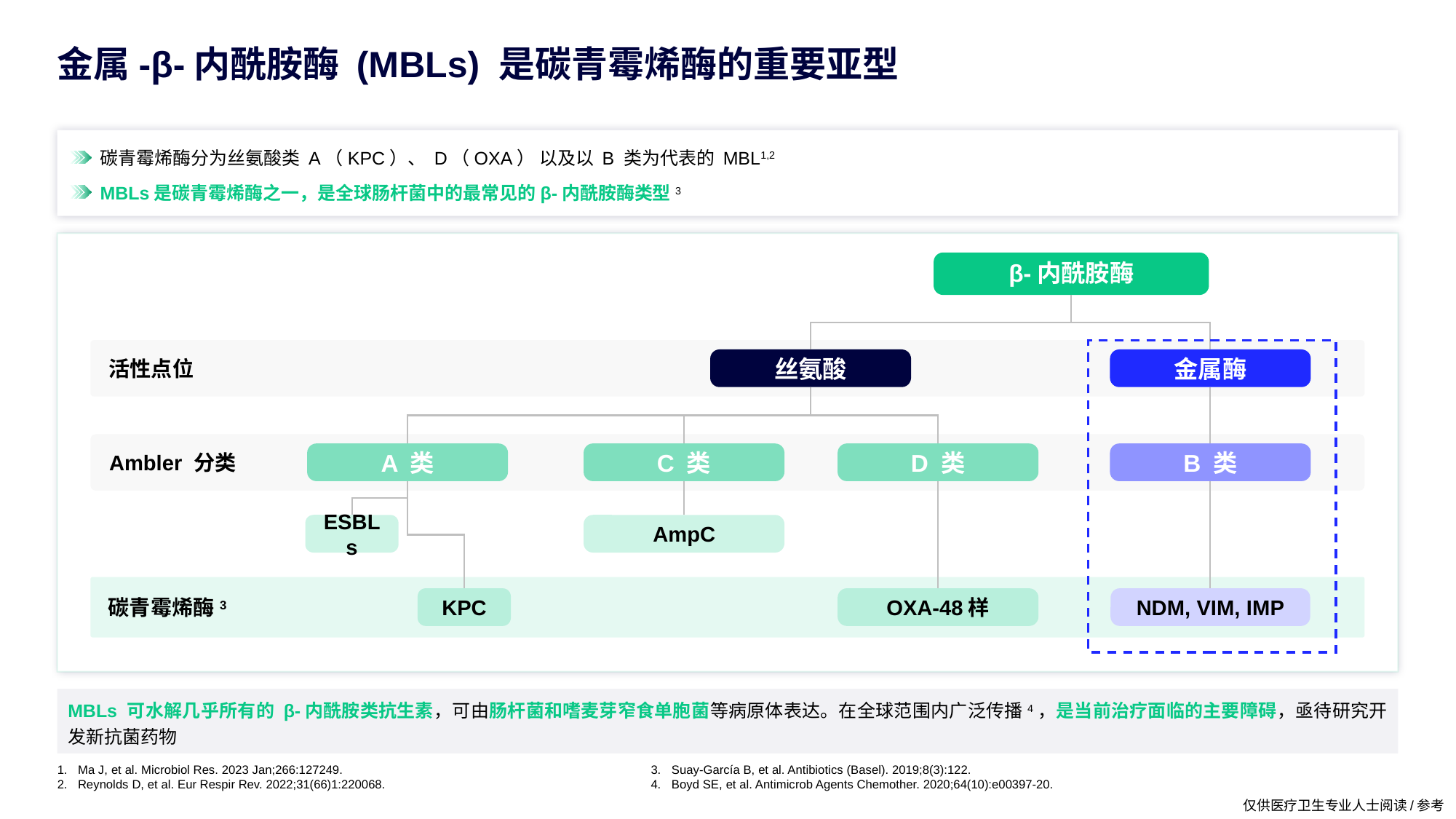

# 金属-β-内酰胺酶 (MBLs) 是碳青霉烯酶的重要亚型
碳青霉烯酶分为丝氨酸类 A（KPC）、 D（OXA） 以及以 B 类为代表的 MBL1,2
MBLs是碳青霉烯酶之一，是全球肠杆菌中的最常见的β-内酰胺酶类型3

β-内酰胺酶
活性点位

丝氨酸
金属酶
Ambler 分类
A 类
C 类
D 类
B 类
ESBLs
AmpC
碳青霉烯酶3
KPC
OXA-48样
NDM, VIM, IMP
MBLs 可水解几乎所有的 β-内酰胺类抗生素，可由肠杆菌和嗜麦芽窄食单胞菌等病原体表达。在全球范围内广泛传播4，是当前治疗面临的主要障碍，亟待研究开发新抗菌药物
Ma J, et al. Microbiol Res. 2023 Jan;266:127249.
Reynolds D, et al. Eur Respir Rev. 2022;31(66)1:220068.
Suay-García B, et al. Antibiotics (Basel). 2019;8(3):122.
Boyd SE, et al. Antimicrob Agents Chemother. 2020;64(10):e00397-20.
仅供医疗卫生专业人士阅读/参考